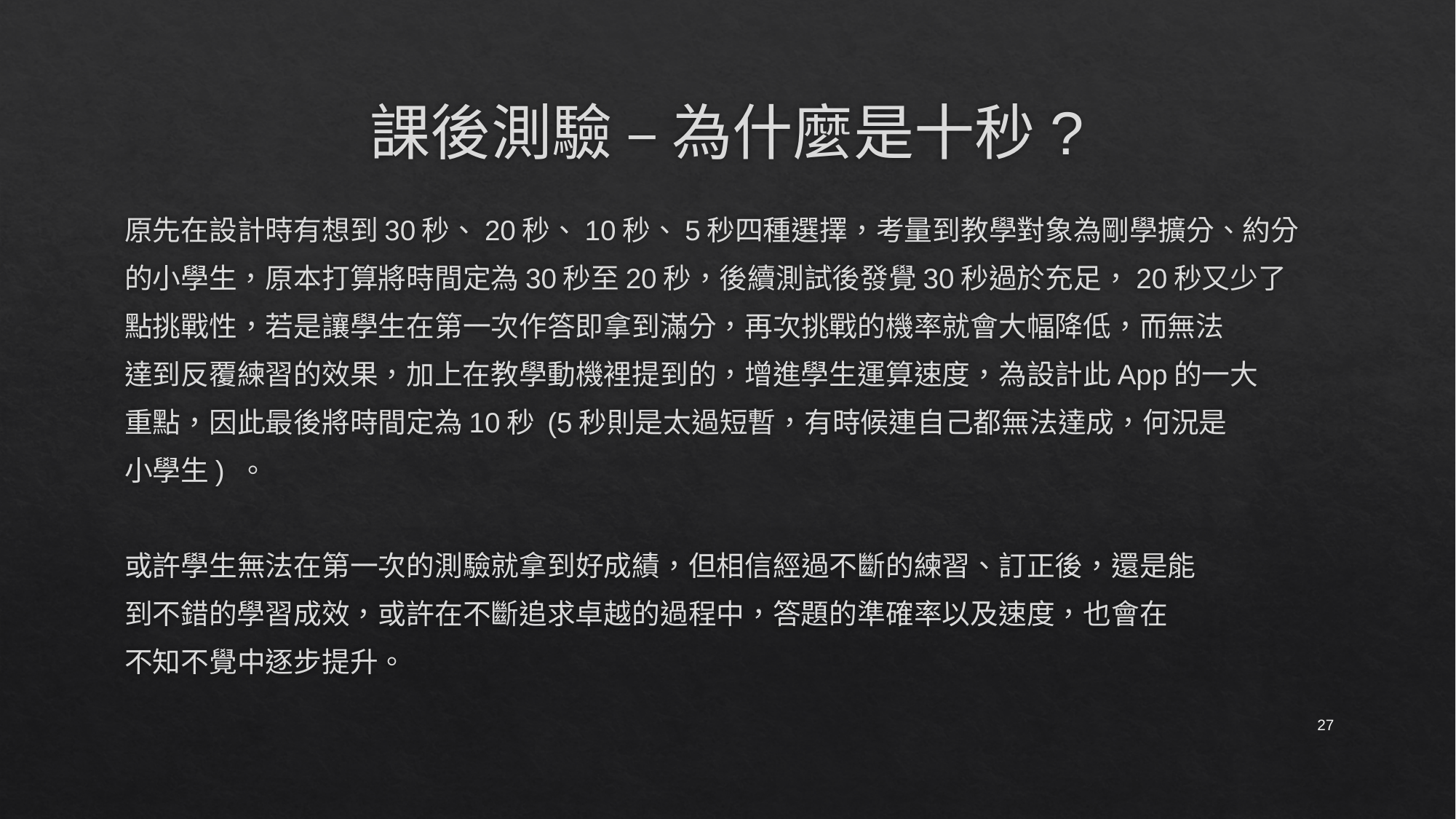

# 課後測驗 – 為什麼是十秒?
原先在設計時有想到30秒、20秒、10秒、5秒四種選擇，考量到教學對象為剛學擴分、約分
的小學生，原本打算將時間定為30秒至20秒，後續測試後發覺30秒過於充足，20秒又少了
點挑戰性，若是讓學生在第一次作答即拿到滿分，再次挑戰的機率就會大幅降低，而無法
達到反覆練習的效果，加上在教學動機裡提到的，增進學生運算速度，為設計此App的一大
重點，因此最後將時間定為10秒 (5秒則是太過短暫，有時候連自己都無法達成，何況是
小學生) 。

或許學生無法在第一次的測驗就拿到好成績，但相信經過不斷的練習、訂正後，還是能
到不錯的學習成效，或許在不斷追求卓越的過程中，答題的準確率以及速度，也會在
不知不覺中逐步提升。
27